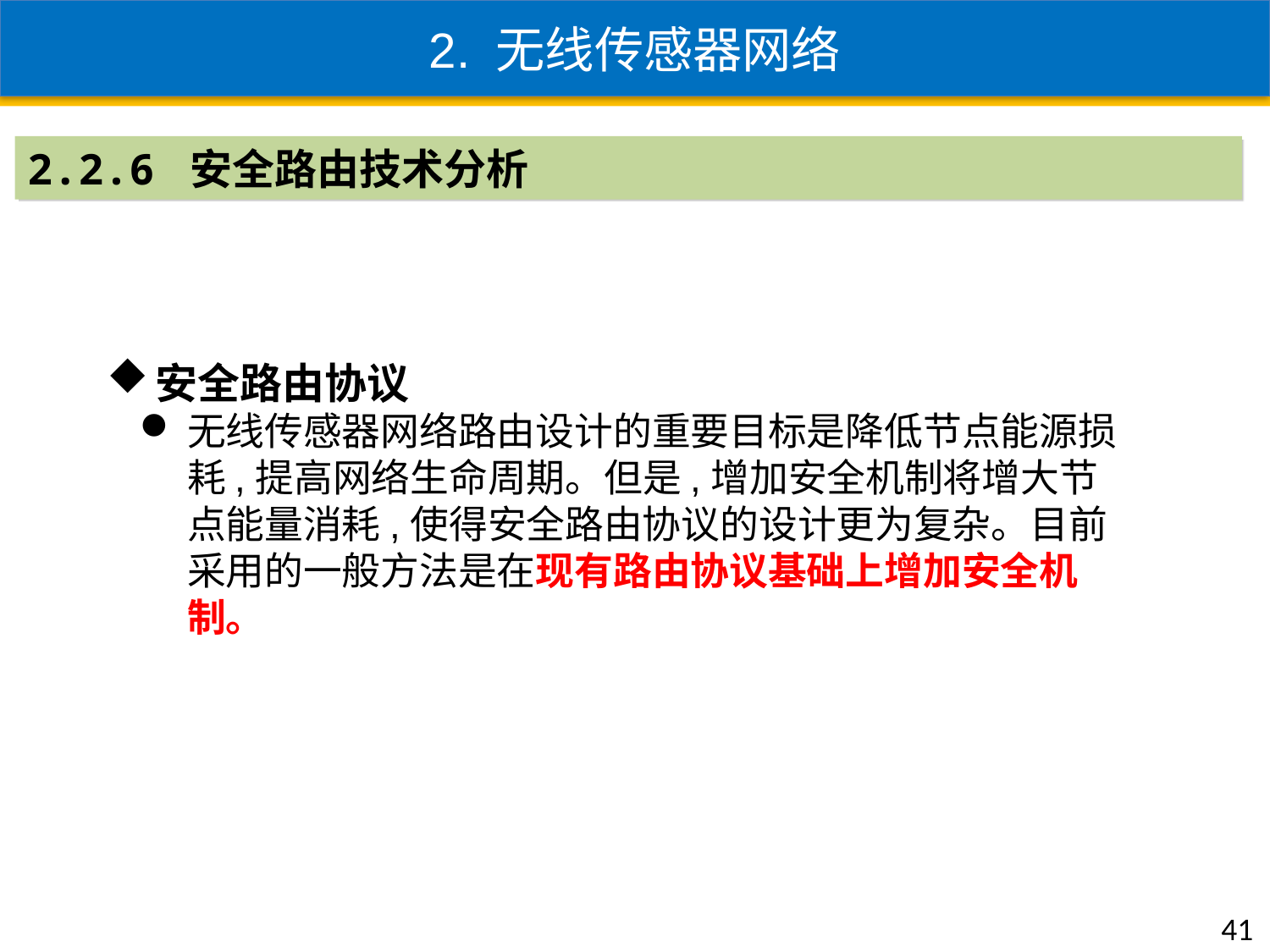

2. 无线传感器网络
2.2.6 安全路由技术分析
安全路由协议
无线传感器网络路由设计的重要目标是降低节点能源损耗,提高网络生命周期。但是,增加安全机制将增大节点能量消耗,使得安全路由协议的设计更为复杂。目前采用的一般方法是在现有路由协议基础上增加安全机制。
41